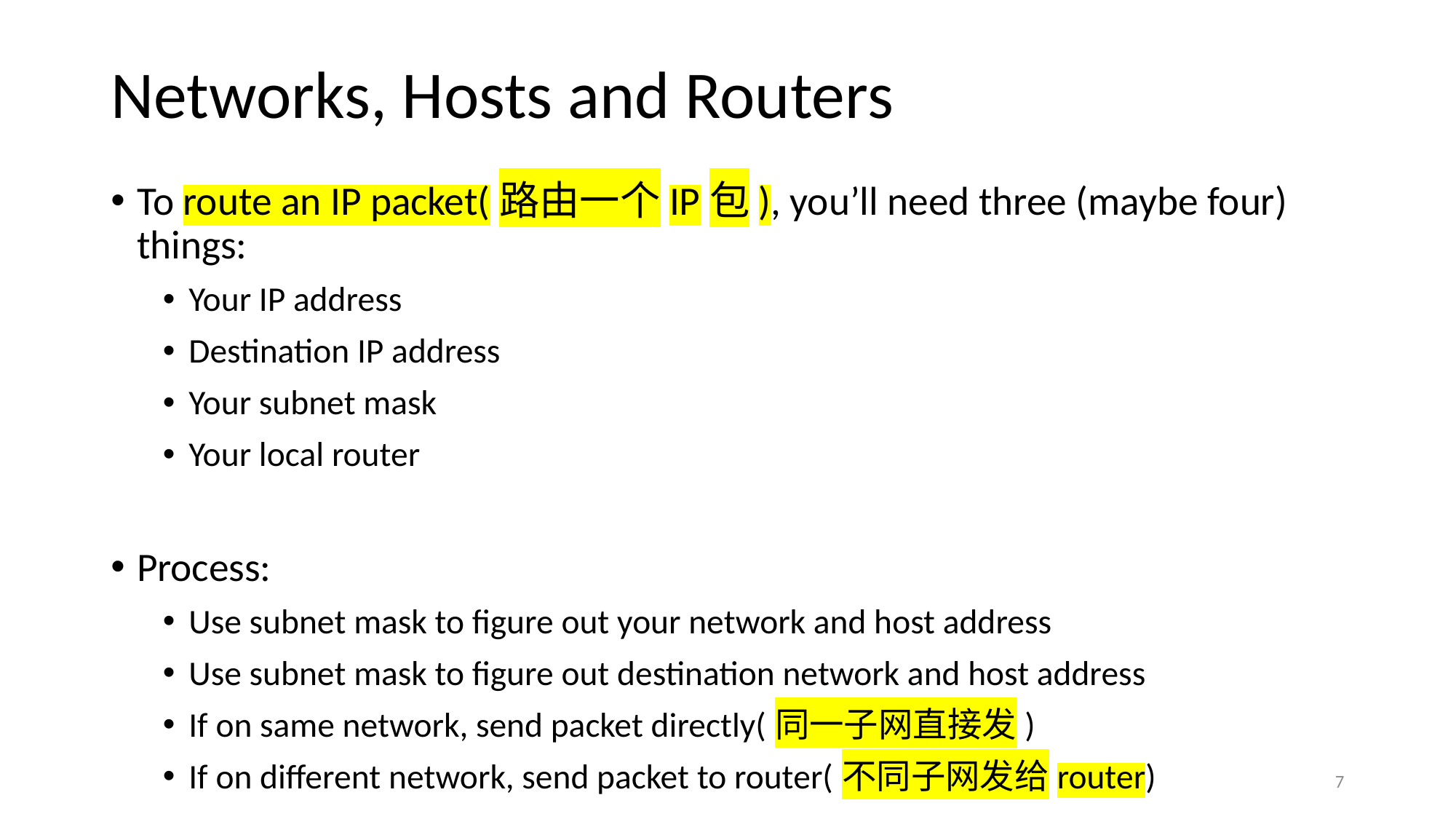

# Networks, Hosts and Routers
To route an IP packet(路由一个IP包), you’ll need three (maybe four) things:
Your IP address
Destination IP address
Your subnet mask
Your local router

Process:
Use subnet mask to figure out your network and host address
Use subnet mask to figure out destination network and host address
If on same network, send packet directly(同一子网直接发)
If on different network, send packet to router(不同子网发给router)
7